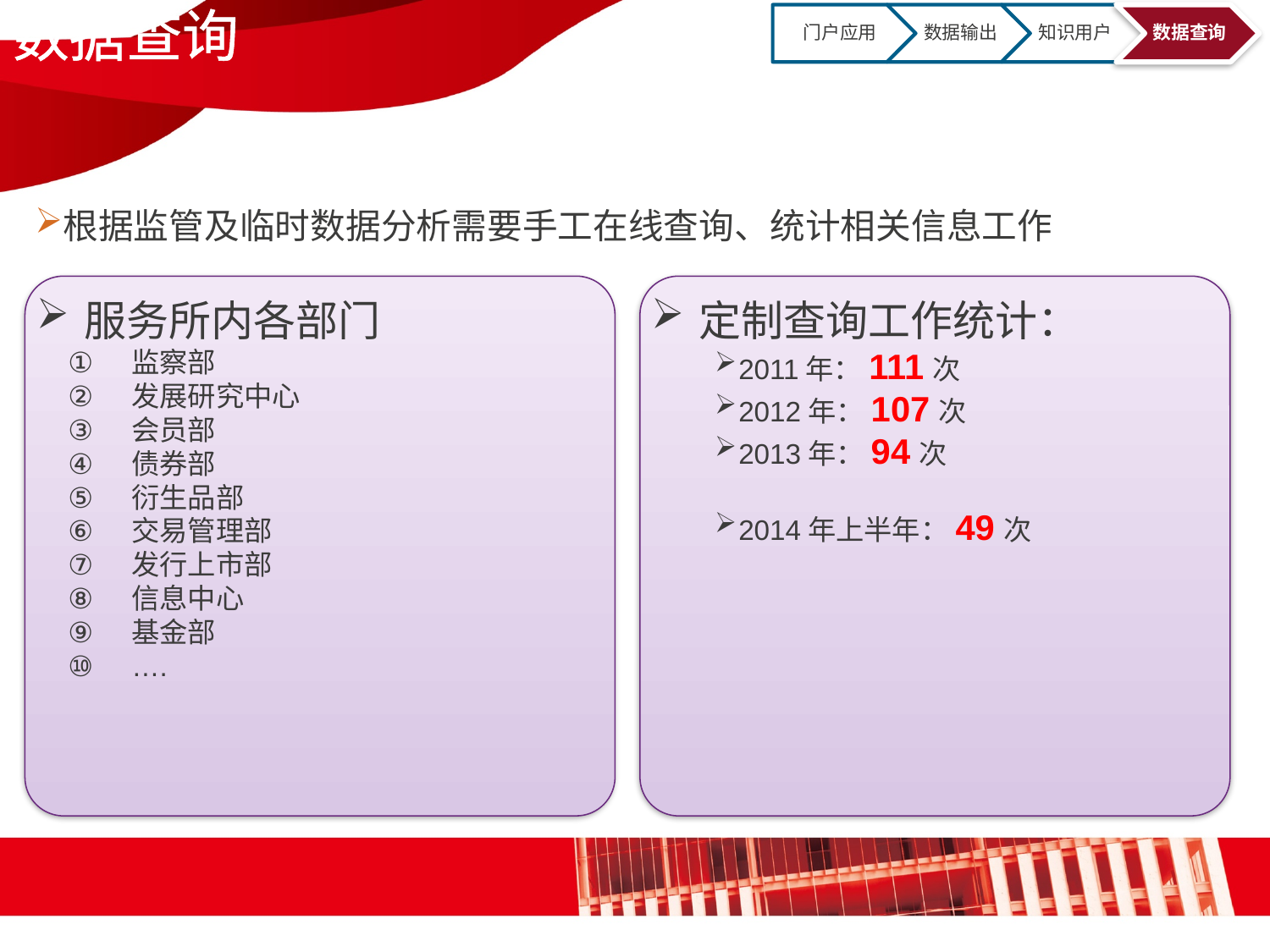

数据查询
门户应用
数据输出
知识用户
数据查询
根据监管及临时数据分析需要手工在线查询、统计相关信息工作
服务所内各部门
监察部
发展研究中心
会员部
债券部
衍生品部
交易管理部
发行上市部
信息中心
基金部
….

定制查询工作统计：
2011年：111次
2012年：107次
2013年：94次

2014年上半年：49次